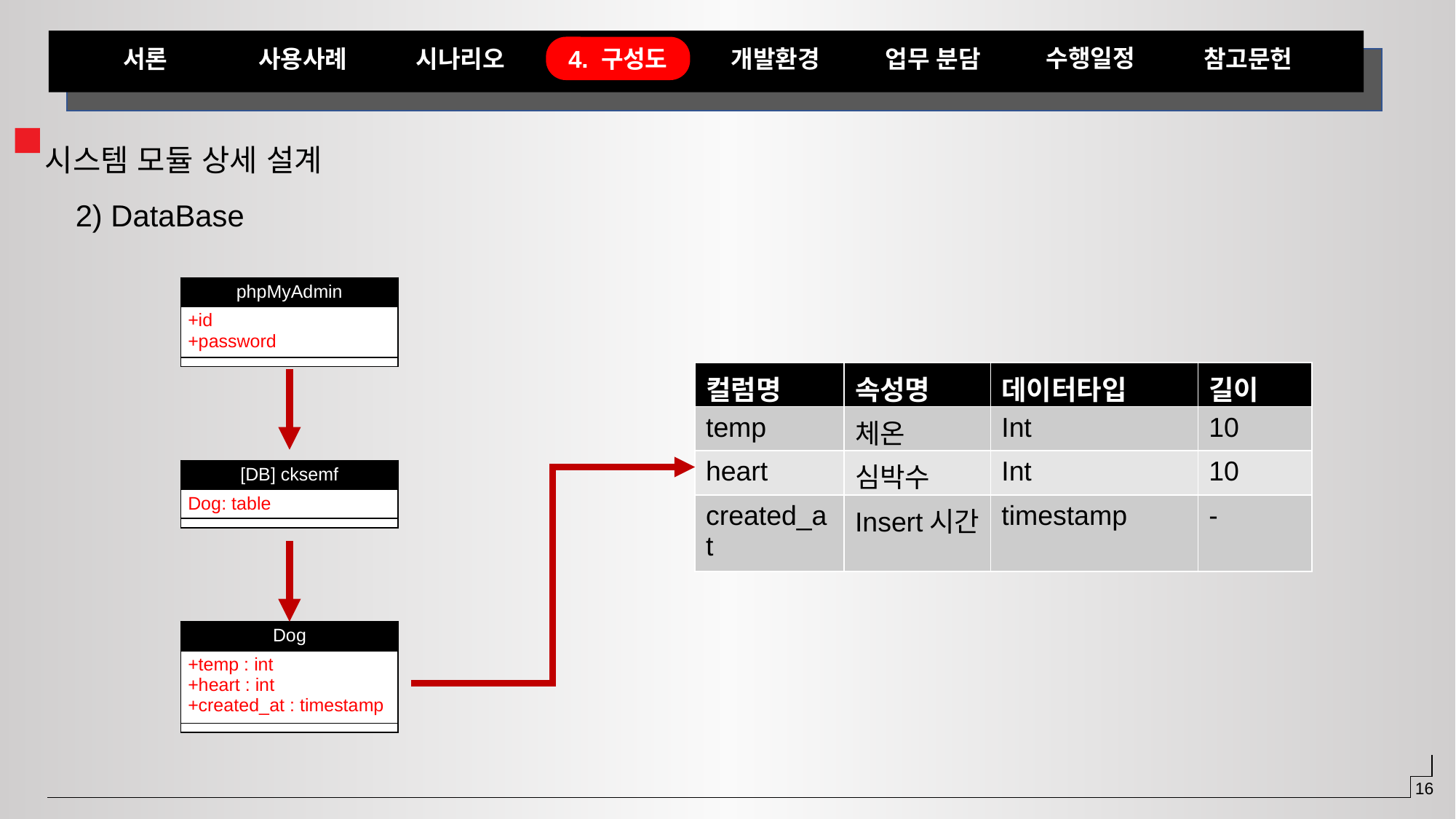

개발환경

업무 분담

수행일정

참고문헌
서론
사용사례
시나리오
4. 구성도

시스템 모듈 상세 설계
2) DataBase
| phpMyAdmin |
| --- |
| +id +password |
|  |
| 컬럼명 | 속성명 | 데이터타입 | 길이 |
| --- | --- | --- | --- |
| temp | 체온 | Int | 10 |
| heart | 심박수 | Int | 10 |
| created\_at | Insert시간 | timestamp | - |
| [DB] cksemf |
| --- |
| Dog: table |
|  |
| Dog |
| --- |
| +temp : int +heart : int +created\_at : timestamp |
|  |

16